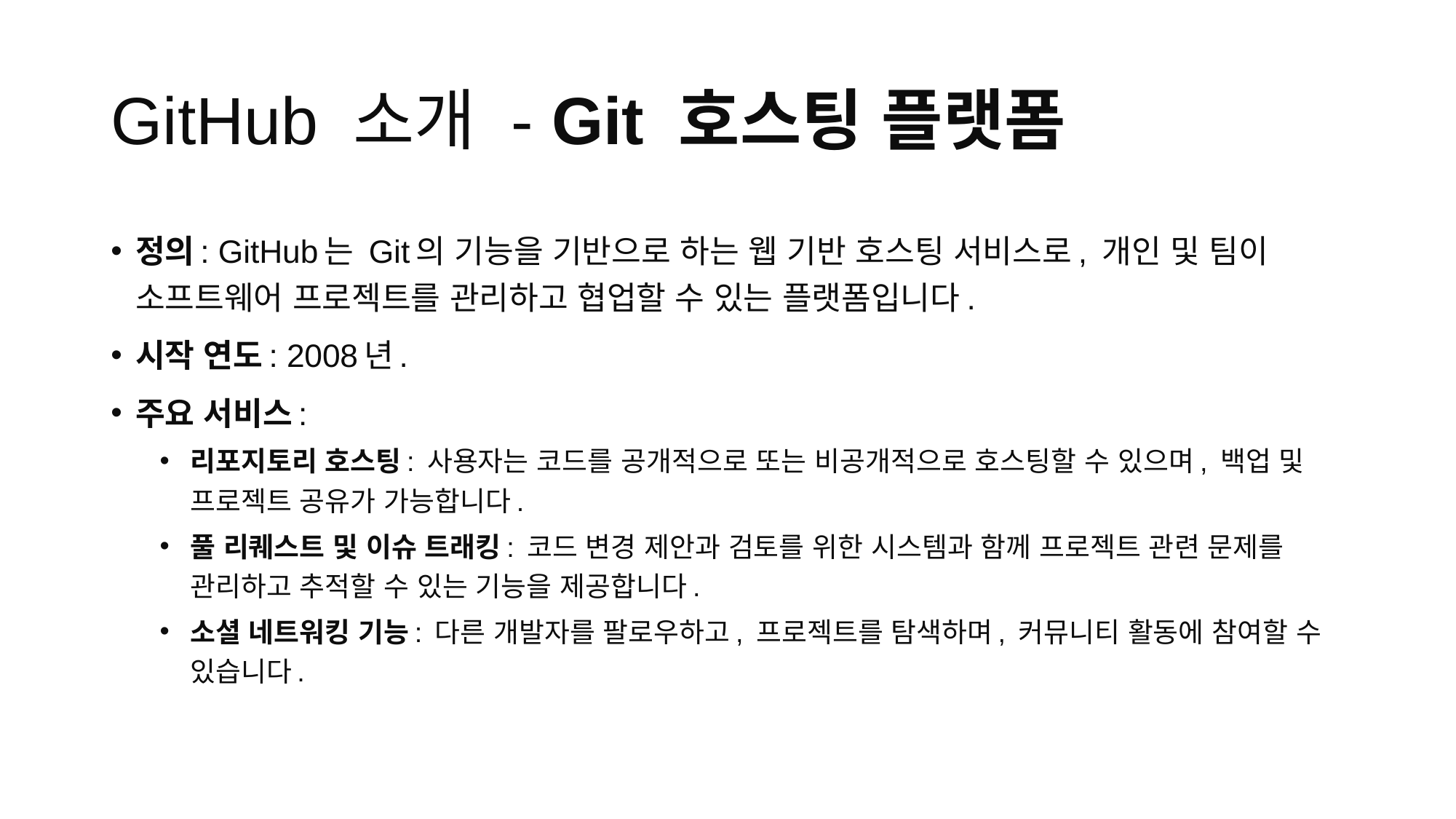

# GitHub 소개 - Git 호스팅 플랫폼
정의: GitHub는 Git의 기능을 기반으로 하는 웹 기반 호스팅 서비스로, 개인 및 팀이 소프트웨어 프로젝트를 관리하고 협업할 수 있는 플랫폼입니다.
시작 연도: 2008년.
주요 서비스:
리포지토리 호스팅: 사용자는 코드를 공개적으로 또는 비공개적으로 호스팅할 수 있으며, 백업 및 프로젝트 공유가 가능합니다.
풀 리퀘스트 및 이슈 트래킹: 코드 변경 제안과 검토를 위한 시스템과 함께 프로젝트 관련 문제를 관리하고 추적할 수 있는 기능을 제공합니다.
소셜 네트워킹 기능: 다른 개발자를 팔로우하고, 프로젝트를 탐색하며, 커뮤니티 활동에 참여할 수 있습니다.